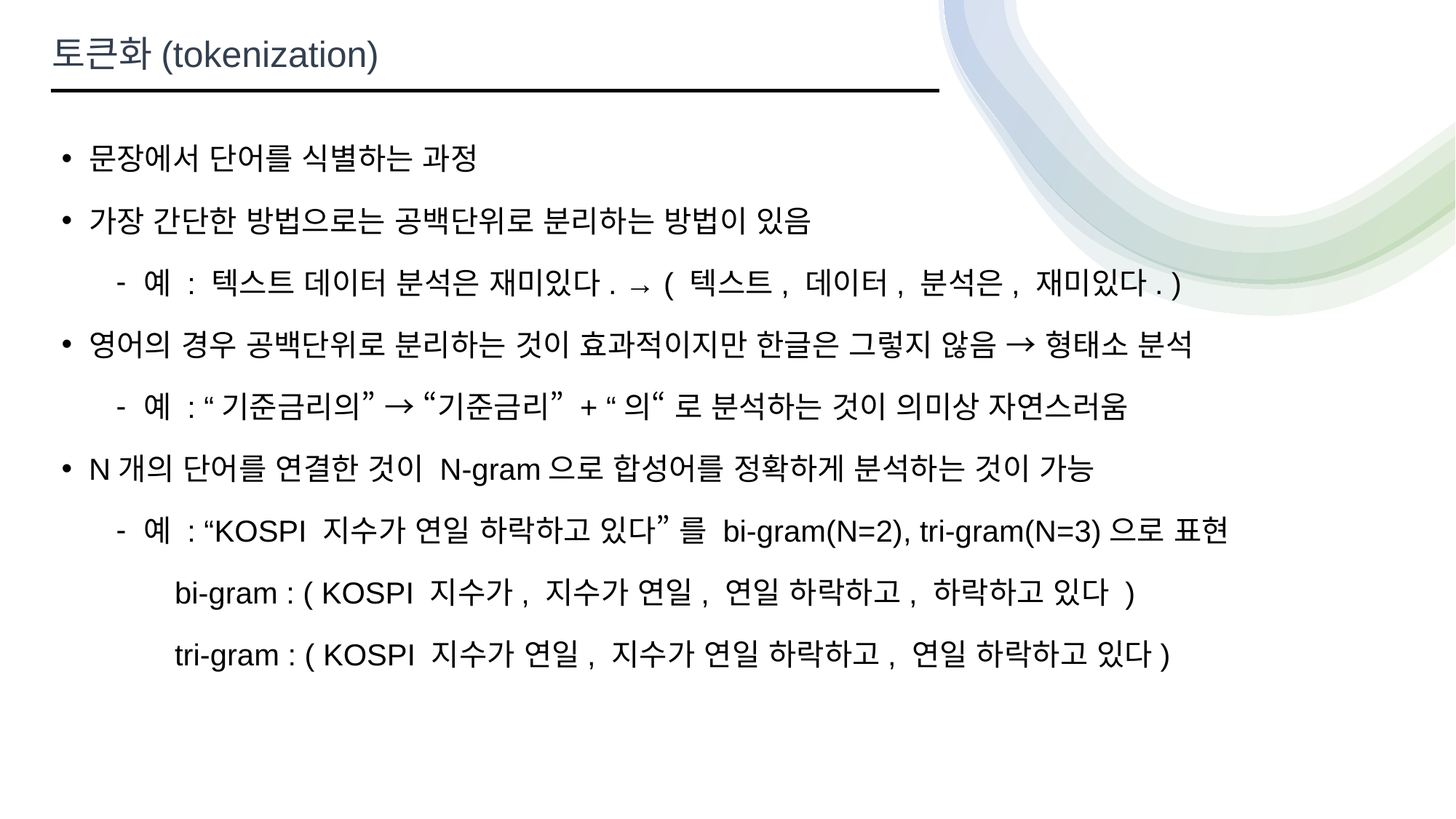

토큰화(tokenization)
문장에서 단어를 식별하는 과정
가장 간단한 방법으로는 공백단위로 분리하는 방법이 있음
예 : 텍스트 데이터 분석은 재미있다. → ( 텍스트, 데이터, 분석은, 재미있다. )
영어의 경우 공백단위로 분리하는 것이 효과적이지만 한글은 그렇지 않음 → 형태소 분석
예 : “기준금리의” → “기준금리” + “의“ 로 분석하는 것이 의미상 자연스러움
N개의 단어를 연결한 것이 N-gram으로 합성어를 정확하게 분석하는 것이 가능
예 : “KOSPI 지수가 연일 하락하고 있다” 를 bi-gram(N=2), tri-gram(N=3)으로 표현
       bi-gram : ( KOSPI 지수가, 지수가 연일, 연일 하락하고, 하락하고 있다 )
       tri-gram : ( KOSPI 지수가 연일, 지수가 연일 하락하고, 연일 하락하고 있다)